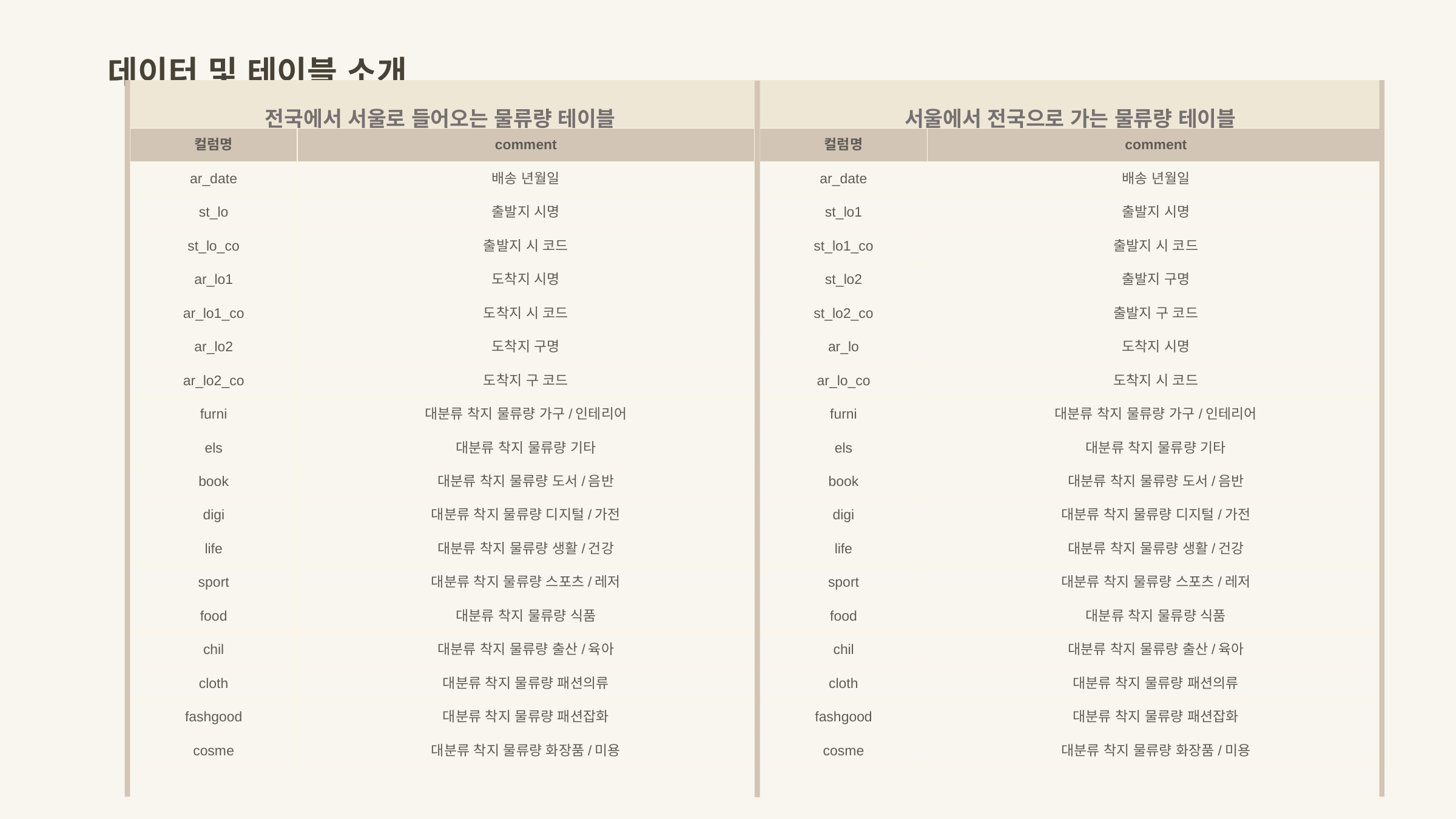

데이터 및 테이블 소개

전국에서 서울로 들어오는 물류량 테이블
서울에서 전국으로 가는 물류량 테이블
| 컬럼명 | comment |
| --- | --- |
| ar\_date | 배송 년월일 |
| st\_lo | 출발지 시명 |
| st\_lo\_co | 출발지 시 코드 |
| ar\_lo1 | 도착지 시명 |
| ar\_lo1\_co | 도착지 시 코드 |
| ar\_lo2 | 도착지 구명 |
| ar\_lo2\_co | 도착지 구 코드 |
| furni | 대분류 착지 물류량 가구/인테리어 |
| els | 대분류 착지 물류량 기타 |
| book | 대분류 착지 물류량 도서/음반 |
| digi | 대분류 착지 물류량 디지털/가전 |
| life | 대분류 착지 물류량 생활/건강 |
| sport | 대분류 착지 물류량 스포츠/레저 |
| food | 대분류 착지 물류량 식품 |
| chil | 대분류 착지 물류량 출산/육아 |
| cloth | 대분류 착지 물류량 패션의류 |
| fashgood | 대분류 착지 물류량 패션잡화 |
| cosme | 대분류 착지 물류량 화장품/미용 |
| 컬럼명 | comment |
| --- | --- |
| ar\_date | 배송 년월일 |
| st\_lo1 | 출발지 시명 |
| st\_lo1\_co | 출발지 시 코드 |
| st\_lo2 | 출발지 구명 |
| st\_lo2\_co | 출발지 구 코드 |
| ar\_lo | 도착지 시명 |
| ar\_lo\_co | 도착지 시 코드 |
| furni | 대분류 착지 물류량 가구/인테리어 |
| els | 대분류 착지 물류량 기타 |
| book | 대분류 착지 물류량 도서/음반 |
| digi | 대분류 착지 물류량 디지털/가전 |
| life | 대분류 착지 물류량 생활/건강 |
| sport | 대분류 착지 물류량 스포츠/레저 |
| food | 대분류 착지 물류량 식품 |
| chil | 대분류 착지 물류량 출산/육아 |
| cloth | 대분류 착지 물류량 패션의류 |
| fashgood | 대분류 착지 물류량 패션잡화 |
| cosme | 대분류 착지 물류량 화장품/미용 |